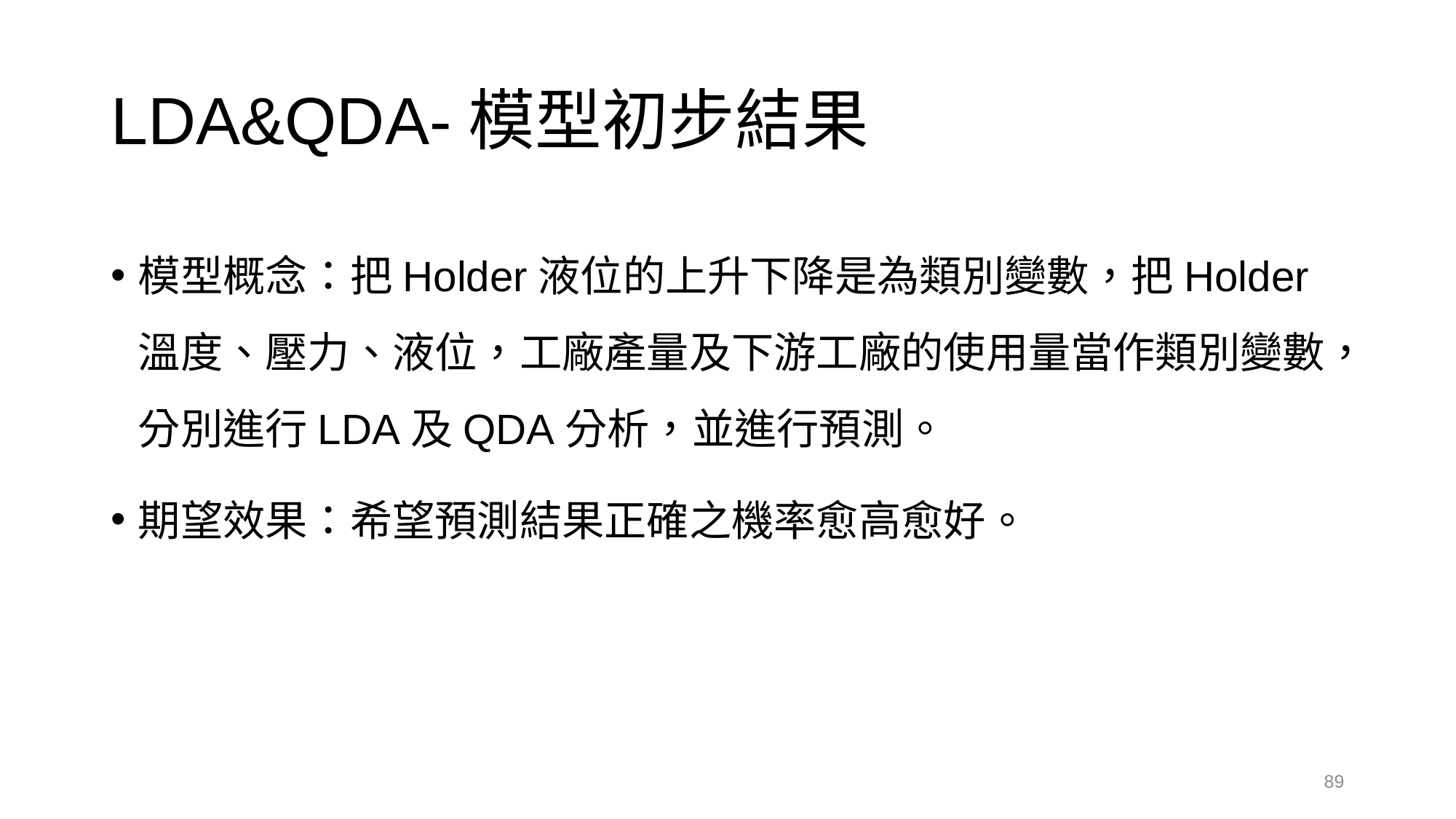

# LDA&QDA-模型初步結果
模型概念：把Holder液位的上升下降是為類別變數，把Holder溫度、壓力、液位，工廠產量及下游工廠的使用量當作類別變數，分別進行LDA及QDA分析，並進行預測。
期望效果：希望預測結果正確之機率愈高愈好。

89